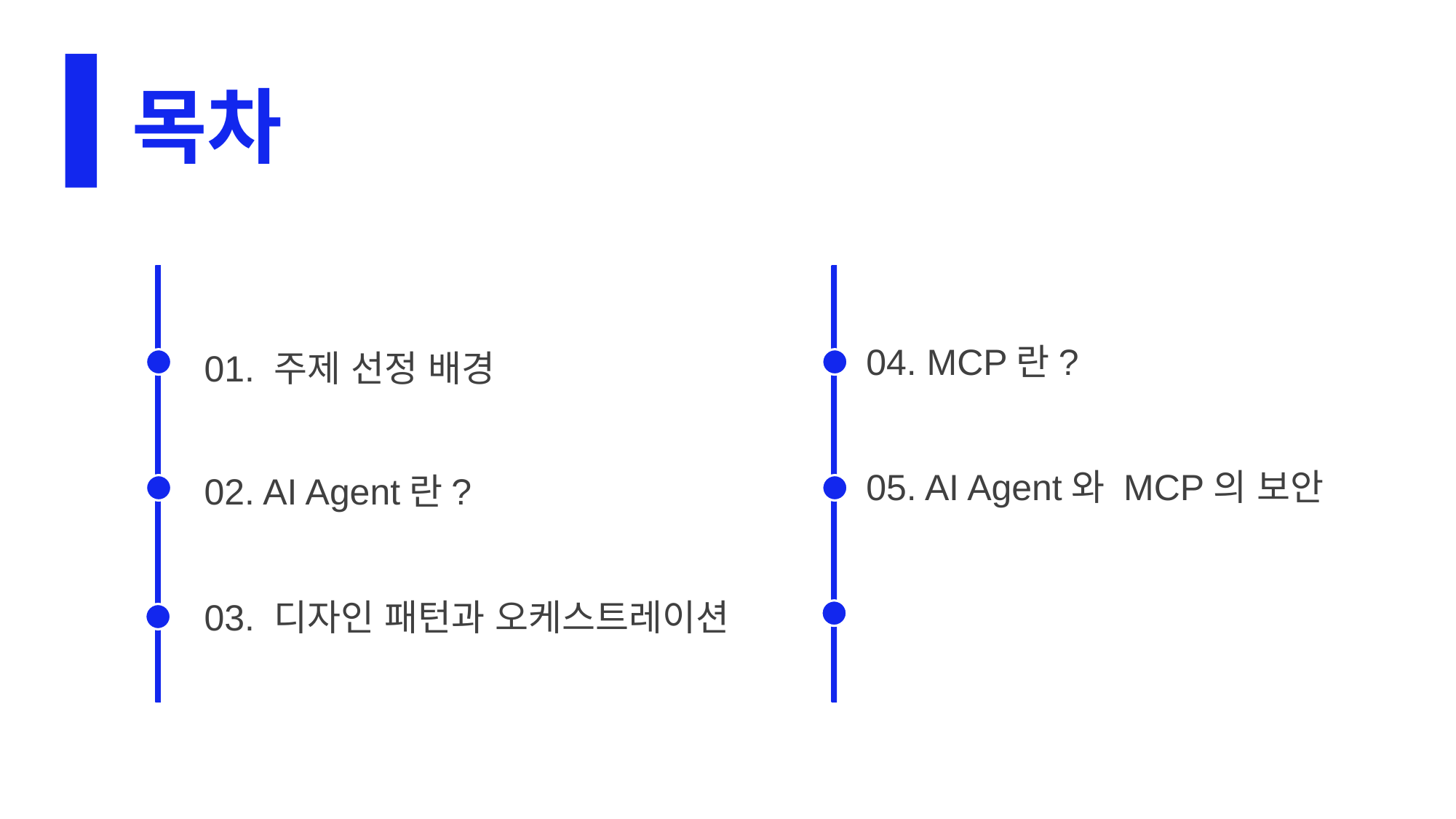

목차

04. MCP란?
01. 주제 선정 배경
05. AI Agent와 MCP의 보안
02. AI Agent란?
03. 디자인 패턴과 오케스트레이션